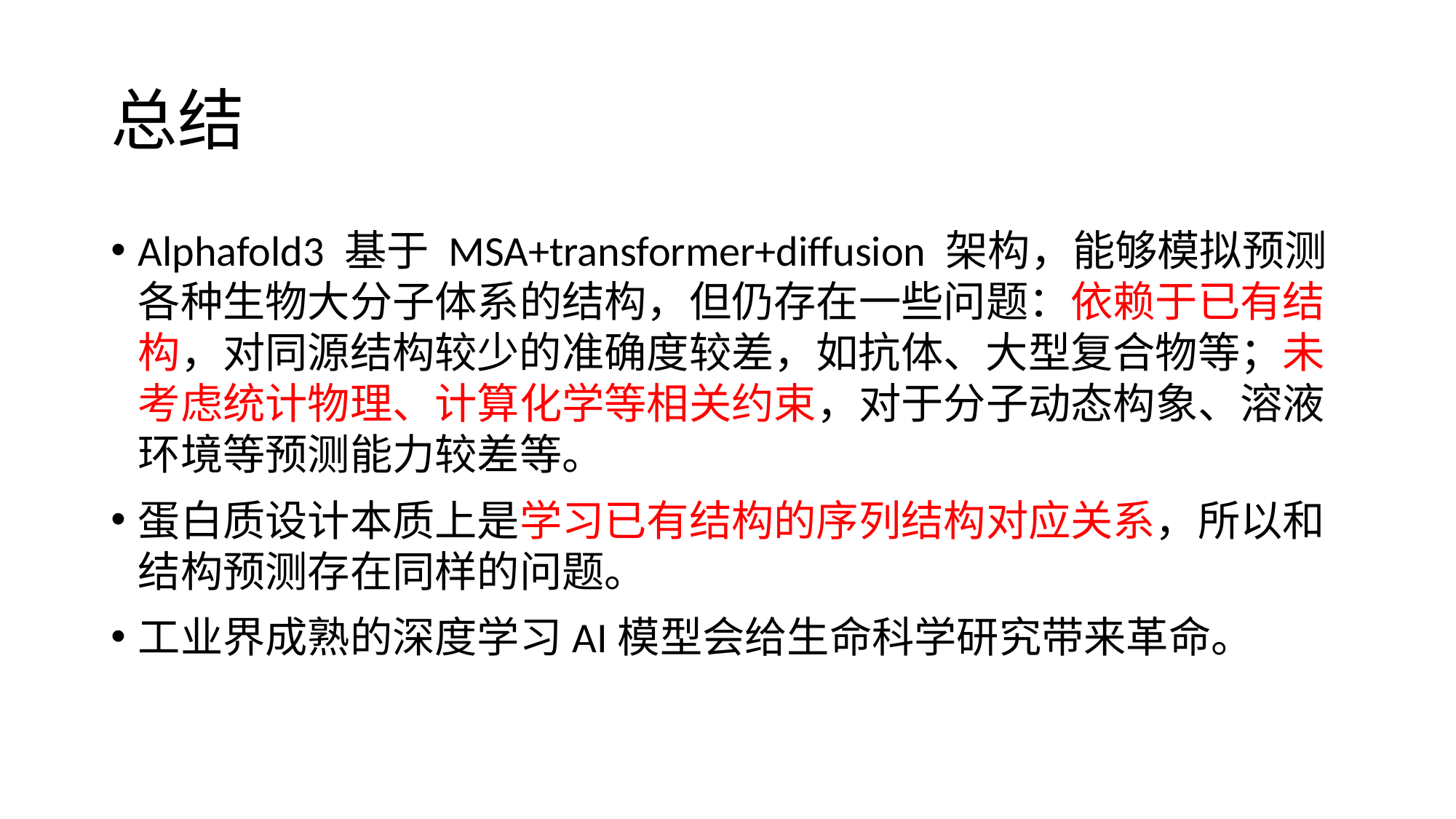

# 总结
Alphafold3 基于 MSA+transformer+diffusion 架构，能够模拟预测各种生物大分子体系的结构，但仍存在一些问题：依赖于已有结构，对同源结构较少的准确度较差，如抗体、大型复合物等；未考虑统计物理、计算化学等相关约束，对于分子动态构象、溶液环境等预测能力较差等。
蛋白质设计本质上是学习已有结构的序列结构对应关系，所以和结构预测存在同样的问题。
工业界成熟的深度学习AI模型会给生命科学研究带来革命。